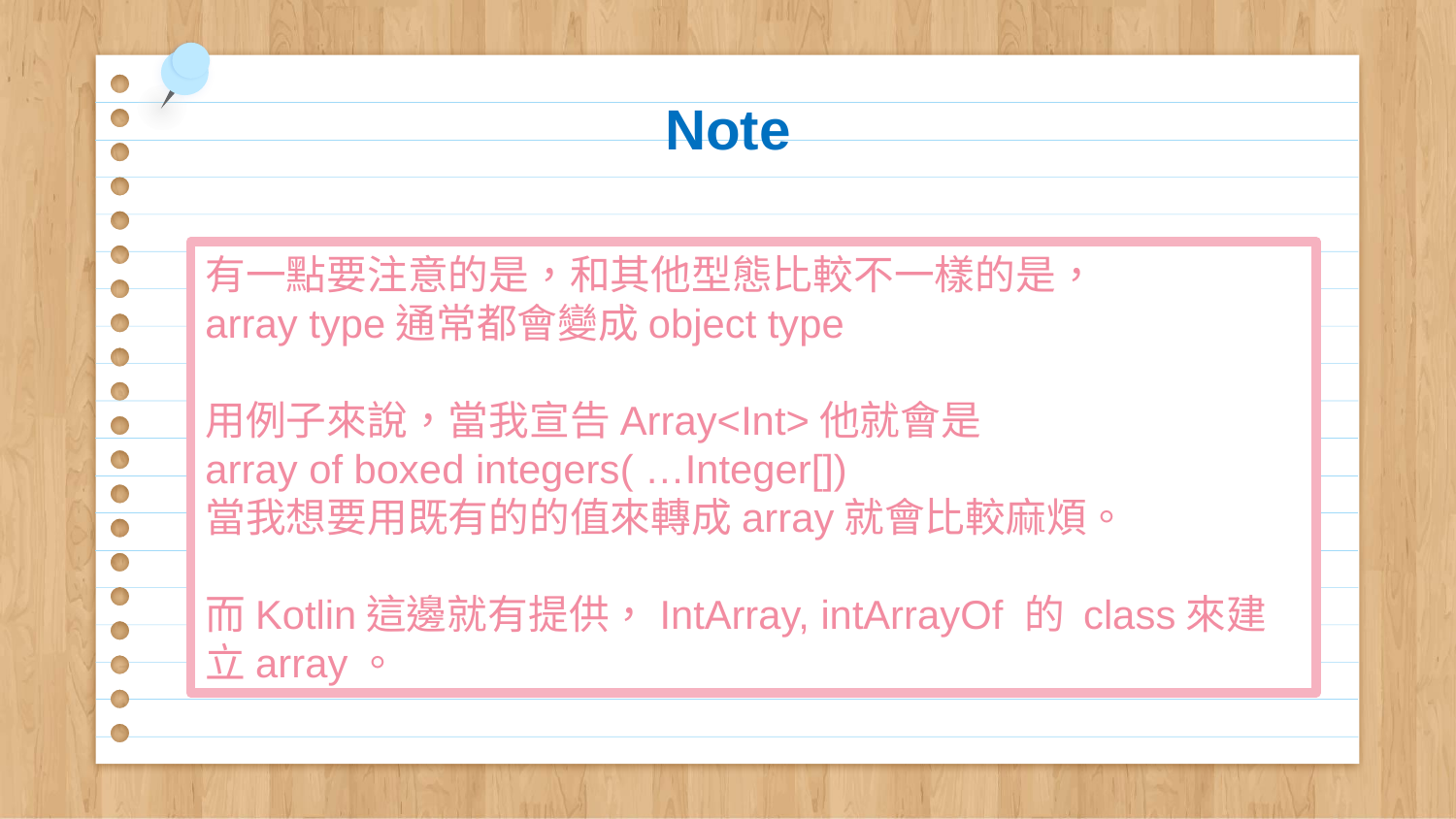

# Note
有一點要注意的是，和其他型態比較不一樣的是，
array type通常都會變成object type

用例子來說，當我宣告Array<Int>他就會是
array of boxed integers( …Integer[])
當我想要用既有的的值來轉成array就會比較麻煩。

而Kotlin這邊就有提供，IntArray, intArrayOf 的 class來建立array。